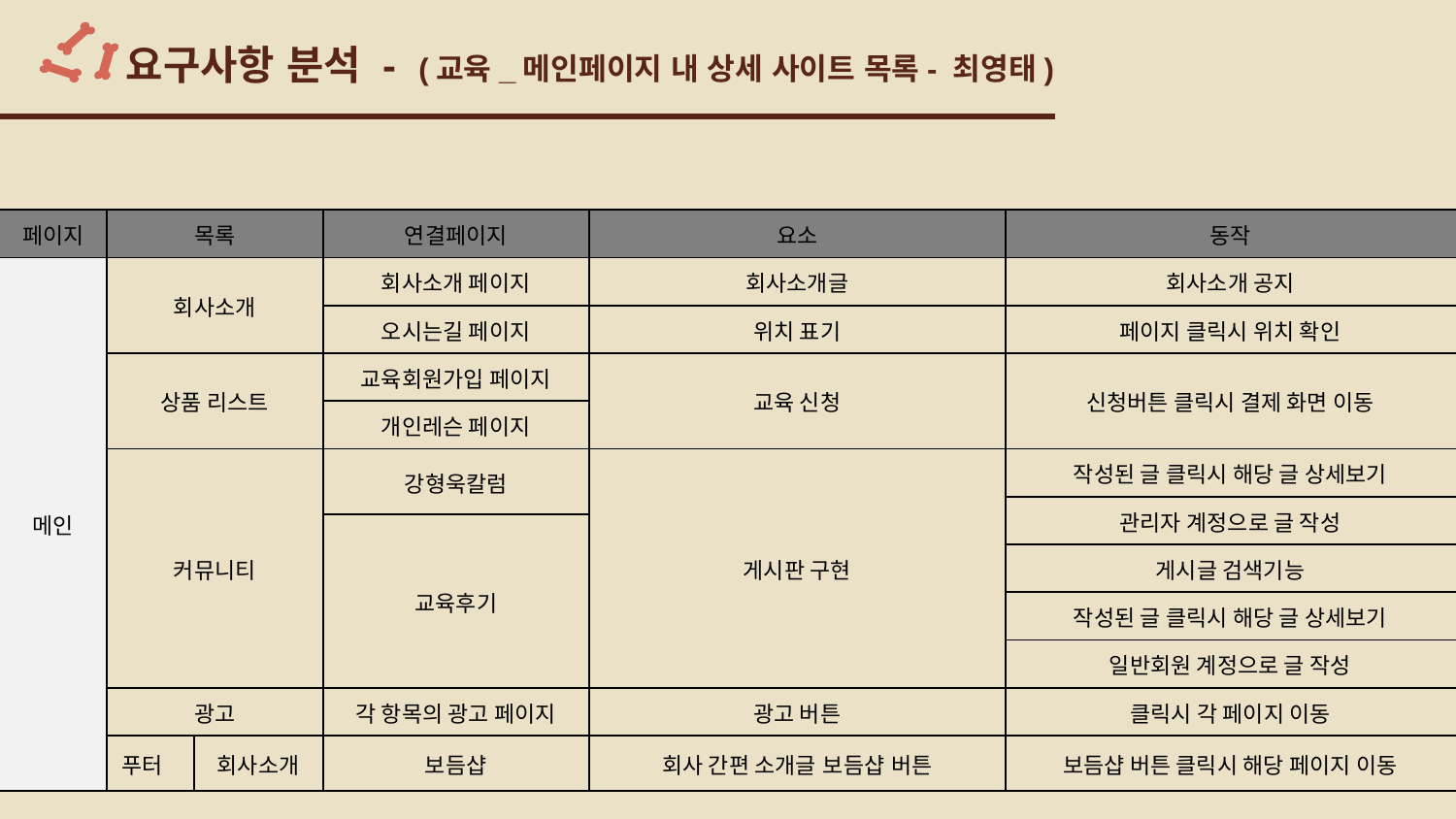

# 요구사항 분석 -  (교육_메인페이지 내 상세 사이트 목록- 최영태)

| 페이지 | 목록 |  | 연결페이지 | 요소 | 동작 |
| --- | --- | --- | --- | --- | --- |
| 메인 | 회사소개 |  | 회사소개 페이지 | 회사소개글 | 회사소개 공지 |
|  |  |  | 오시는길 페이지 | 위치 표기 | 페이지 클릭시 위치 확인 |
|  | 상품 리스트 |  | 교육회원가입 페이지 | 교육 신청 | 신청버튼 클릭시 결제 화면 이동 |
|  |  |  | 개인레슨 페이지 |  |  |
|  | 커뮤니티 |  | 강형욱칼럼 | 게시판 구현 | 작성된 글 클릭시 해당 글 상세보기 |
|  |  |  |  |  | 관리자 계정으로 글 작성 |
|  |  |  | 교육후기 |  |  |
|  |  |  |  |  | 게시글 검색기능 |
|  |  |  |  |  | 작성된 글 클릭시 해당 글 상세보기 |
|  |  |  |  |  | 일반회원 계정으로 글 작성 |
|  | 광고 |  | 각 항목의 광고 페이지 | 광고 버튼 | 클릭시 각 페이지 이동 |
|  | 푸터 | 회사소개 | 보듬샵 | 회사 간편 소개글 보듬샵 버튼 | 보듬샵 버튼 클릭시 해당 페이지 이동 |